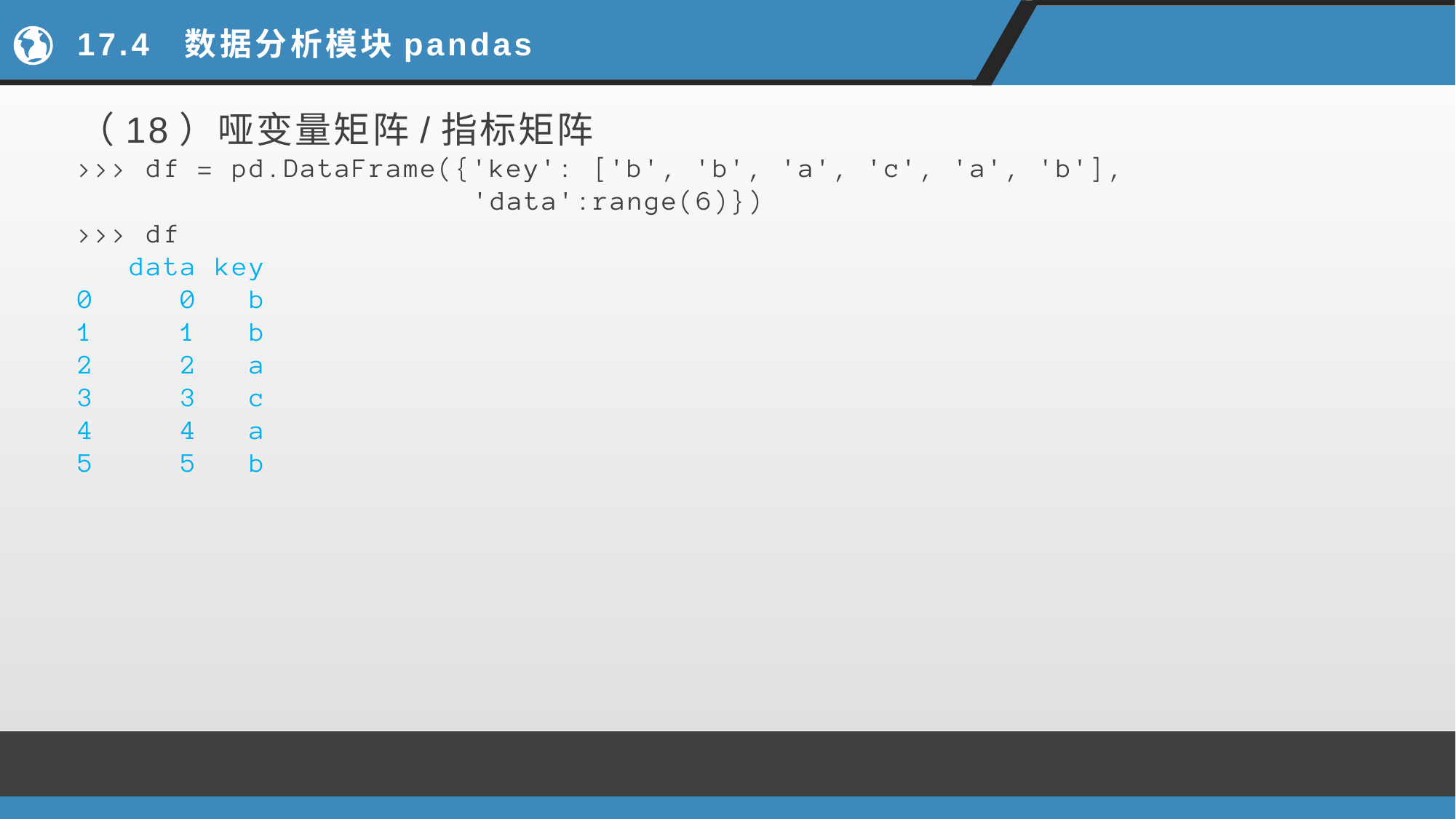

# 17.4  数据分析模块pandas

（18）哑变量矩阵/指标矩阵
>>> df = pd.DataFrame({'key': ['b', 'b', 'a', 'c', 'a', 'b'],
                       'data':range(6)})
>>> df
   data key
0     0   b
1     1   b
2     2   a
3     3   c
4     4   a
5     5   b